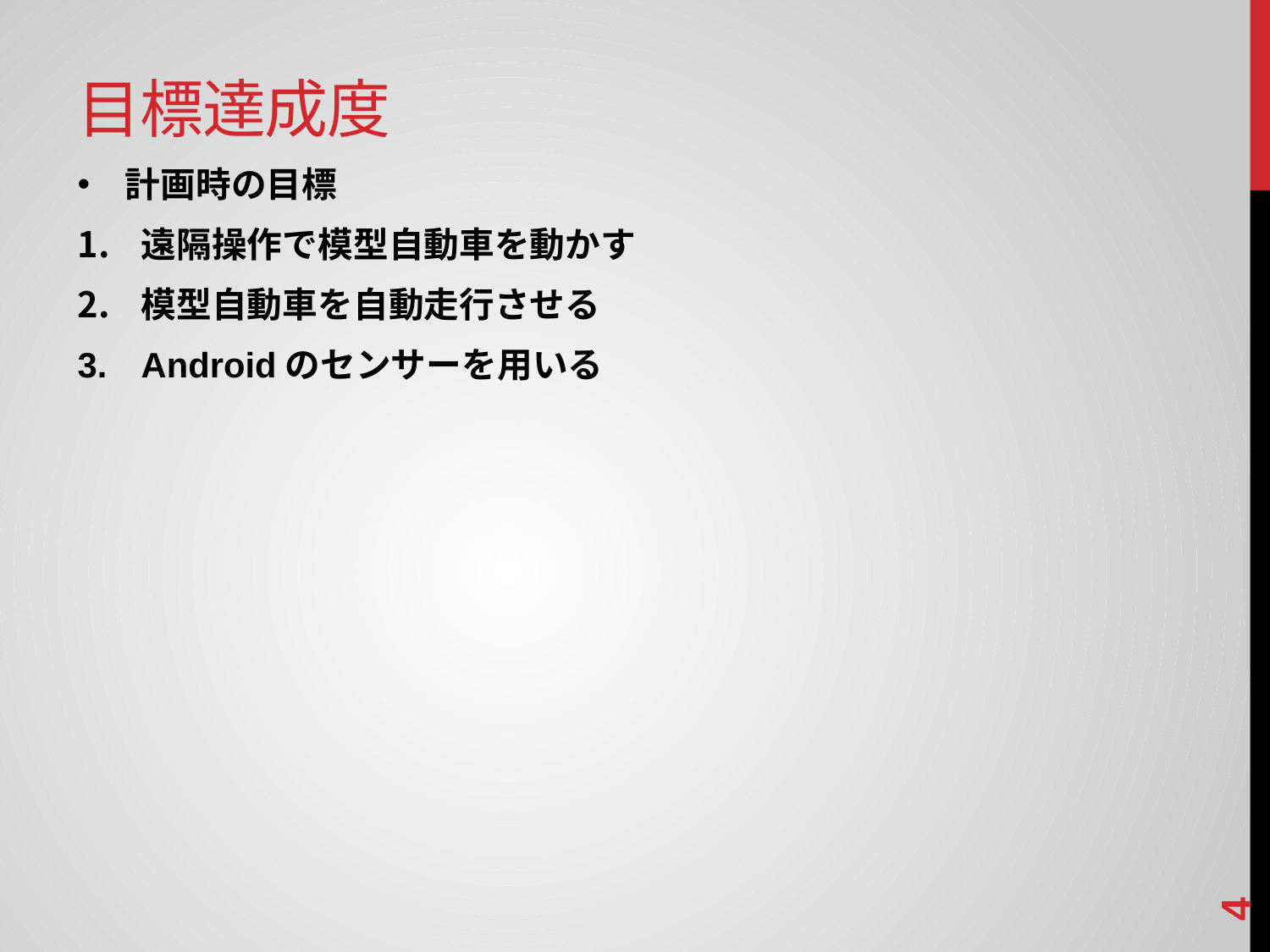

# 目標達成度
計画時の目標
遠隔操作で模型自動車を動かす
模型自動車を自動走行させる
Androidのセンサーを用いる

4